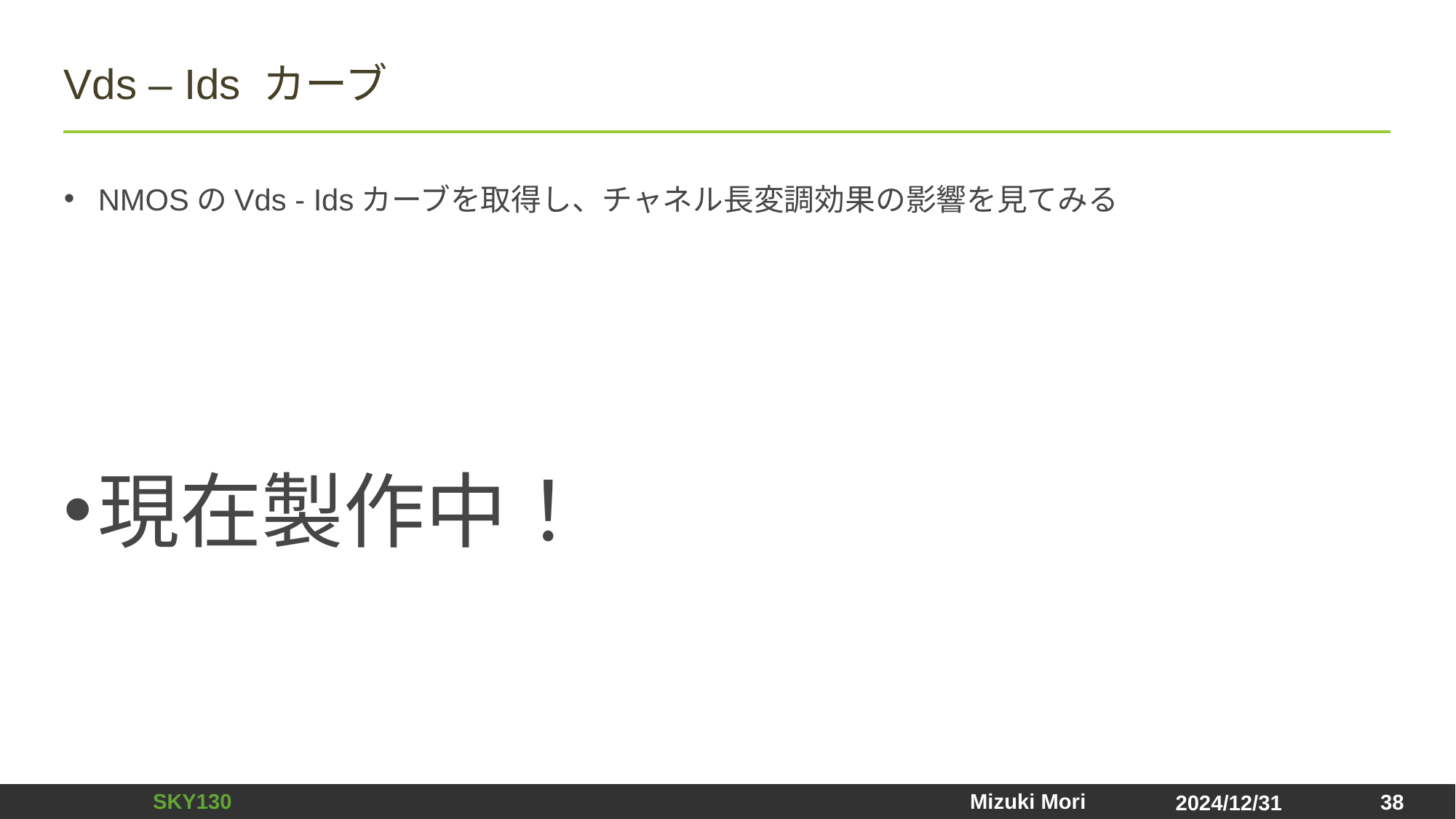

# Vds – Ids カーブ
NMOSのVds - Idsカーブを取得し、チャネル長変調効果の影響を見てみる

現在製作中！
38
2024/12/31